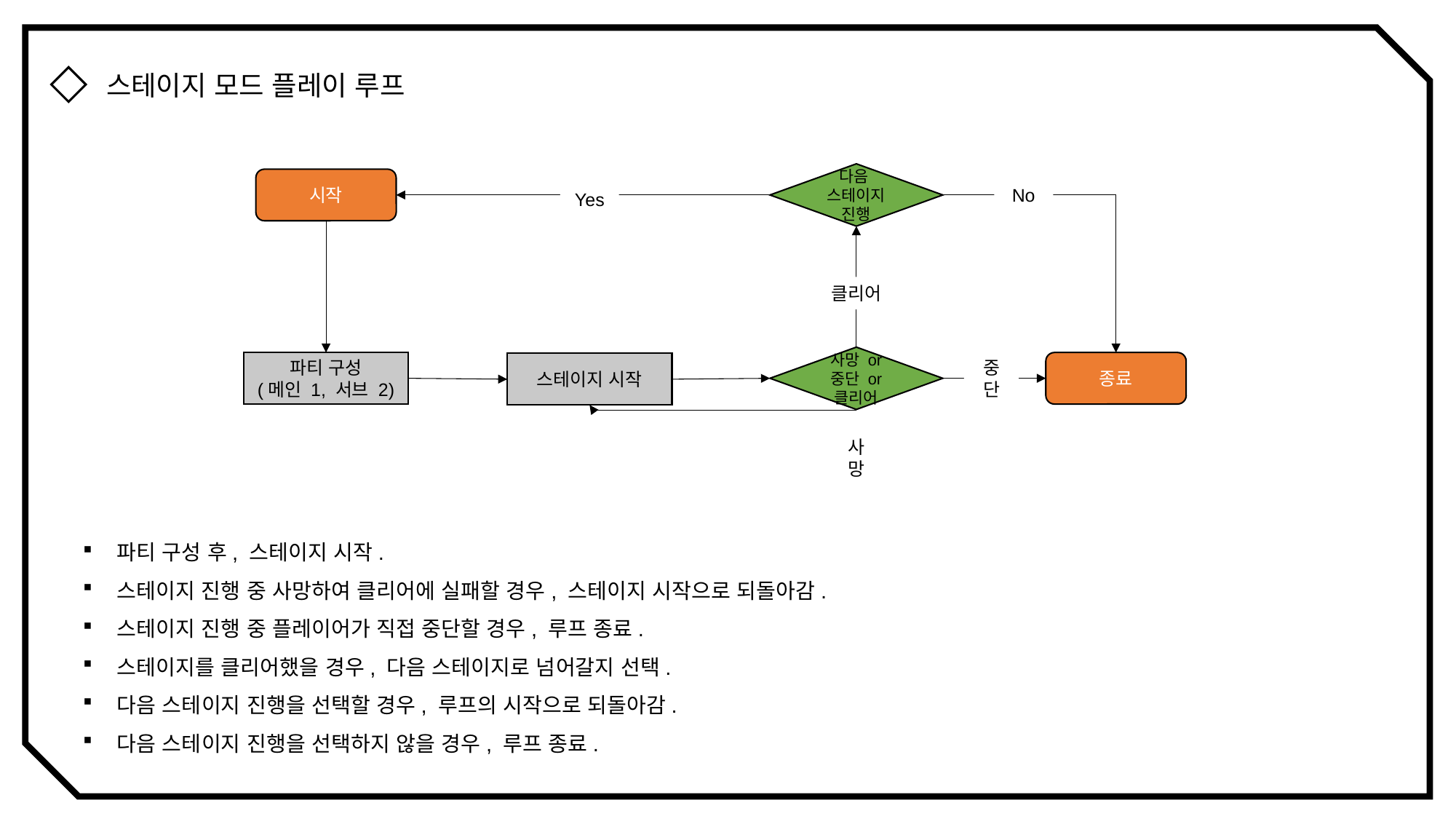

스테이지 모드 플레이 루프

다음
스테이지 진행
시작
No
Yes
클리어
사망 or 중단 or
클리어
파티 구성
(메인 1, 서브 2)
종료
스테이지 시작
중단
사망
파티 구성 후, 스테이지 시작.
스테이지 진행 중 사망하여 클리어에 실패할 경우, 스테이지 시작으로 되돌아감.
스테이지 진행 중 플레이어가 직접 중단할 경우, 루프 종료.
스테이지를 클리어했을 경우, 다음 스테이지로 넘어갈지 선택.
다음 스테이지 진행을 선택할 경우, 루프의 시작으로 되돌아감.
다음 스테이지 진행을 선택하지 않을 경우, 루프 종료.